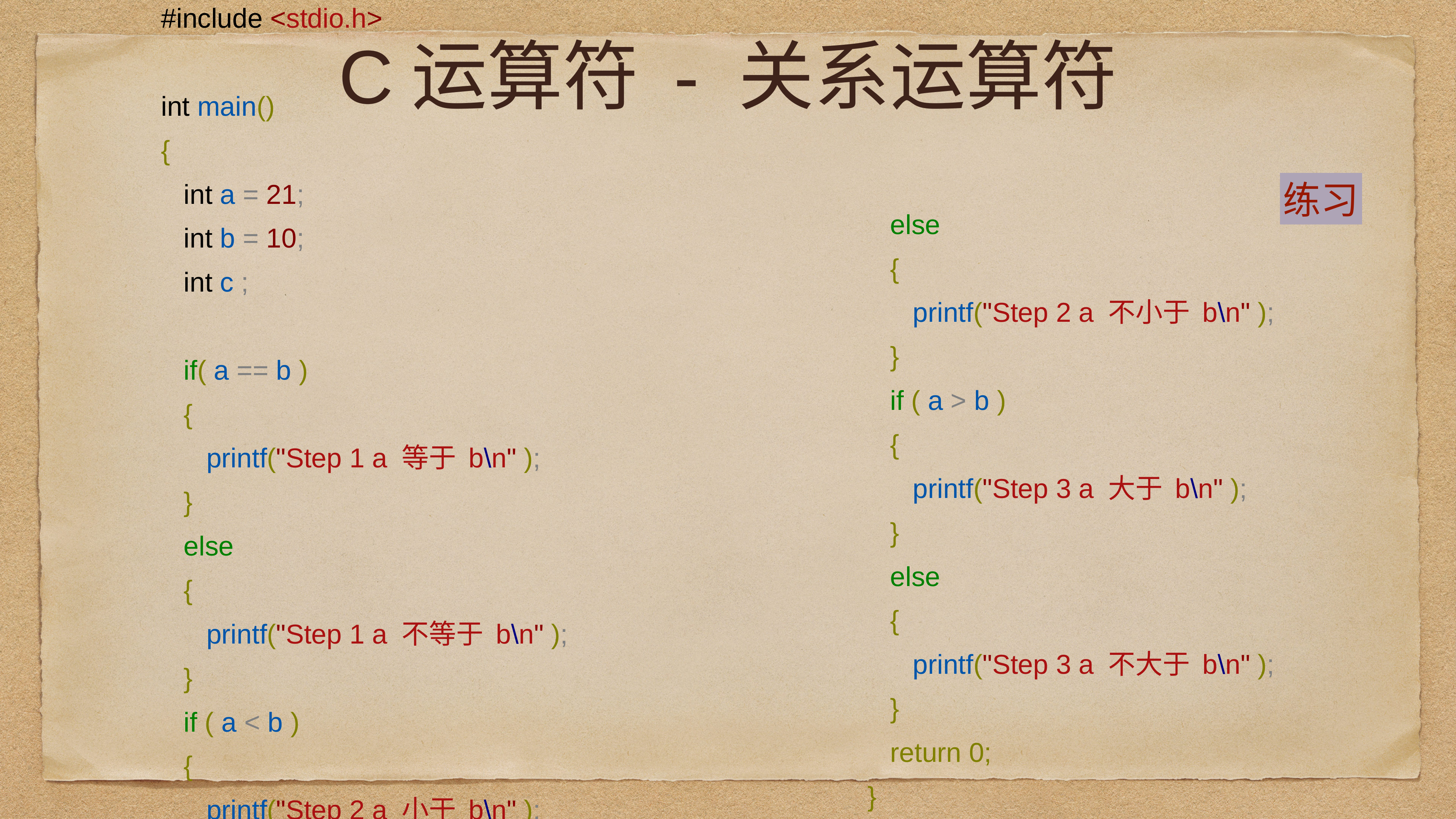

# C运算符 - 关系运算符
#include <stdio.h>

int main()
{
   int a = 21;
   int b = 10;
   int c ;

   if( a == b )
   {
      printf("Step 1 a 等于 b\n" );
   }
   else
   {
      printf("Step 1 a 不等于 b\n" );
   }
   if ( a < b )
   {
      printf("Step 2 a 小于 b\n" );
   }
练习

   else
   {
      printf("Step 2 a 不小于 b\n" );
   }
   if ( a > b )
   {
      printf("Step 3 a 大于 b\n" );
   }
   else
   {
      printf("Step 3 a 不大于 b\n" );
   }
   return 0;
}